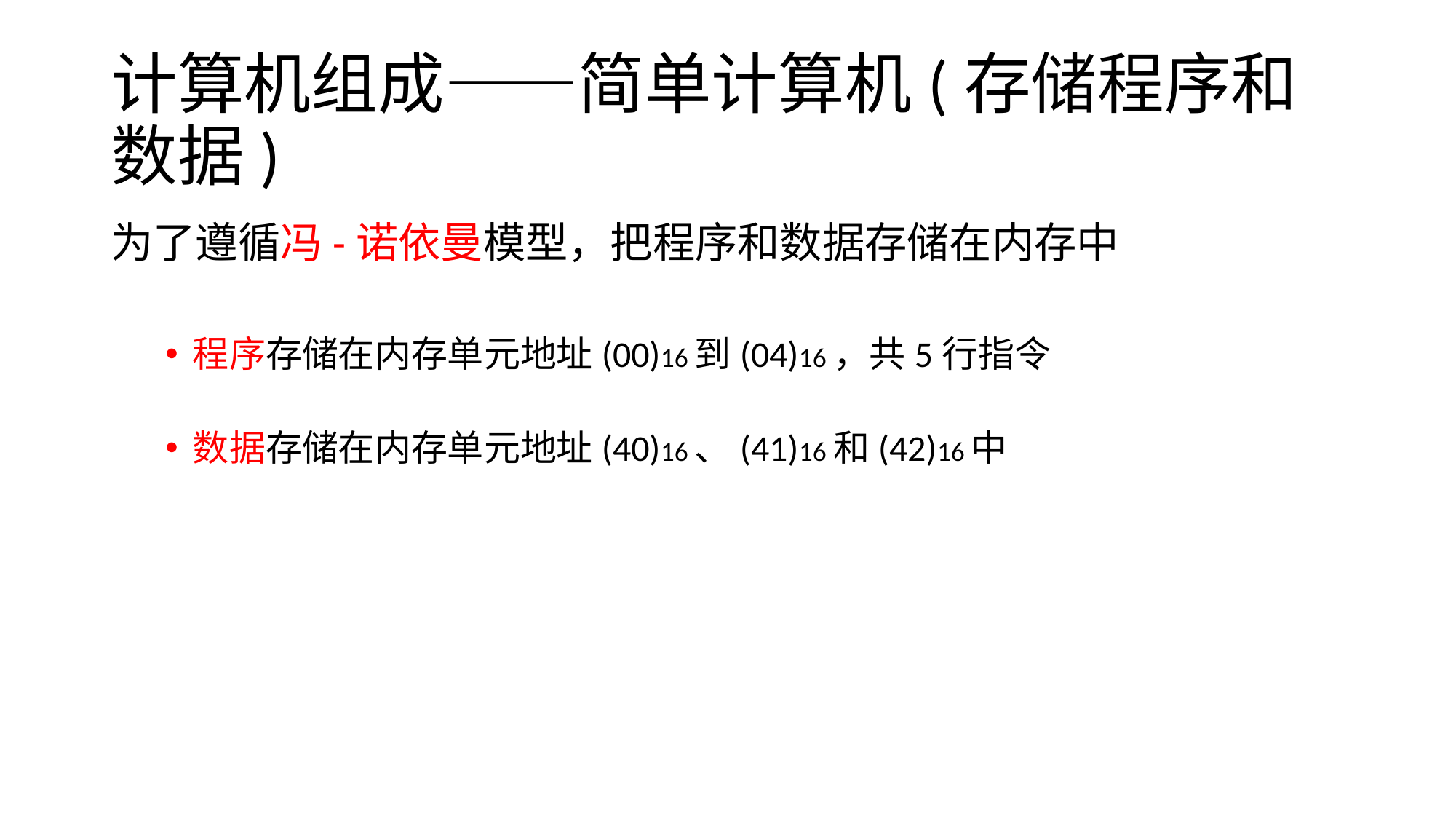

# 计算机组成——简单计算机(存储程序和数据)
为了遵循冯-诺依曼模型，把程序和数据存储在内存中

程序存储在内存单元地址(00)16到(04)16，共5行指令

数据存储在内存单元地址(40)16、(41)16和(42)16中